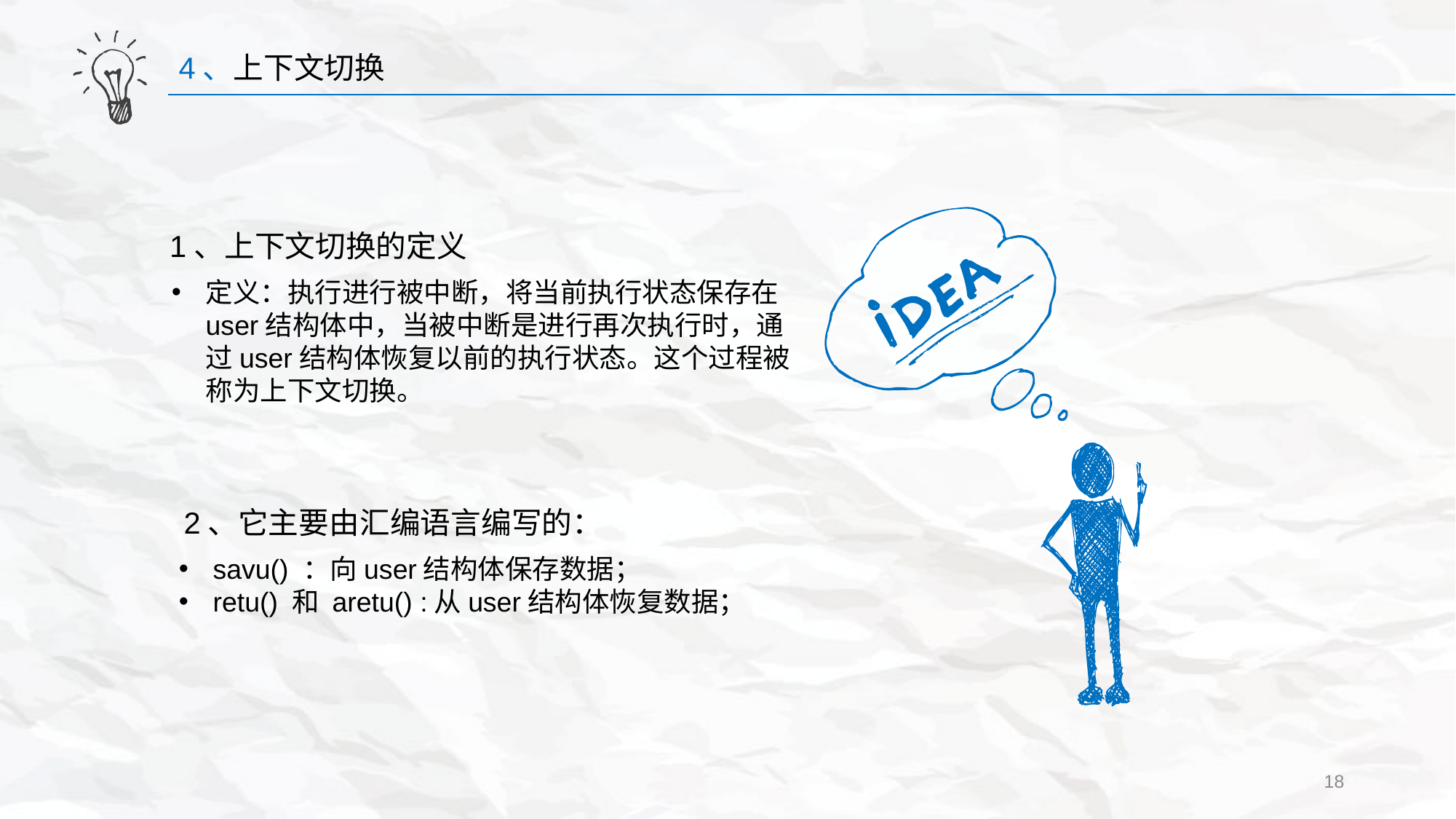

4、上下文切换

1、上下文切换的定义
定义：执行进行被中断，将当前执行状态保存在user结构体中，当被中断是进行再次执行时，通过user结构体恢复以前的执行状态。这个过程被称为上下文切换。

2、它主要由汇编语言编写的：
savu() ：向user结构体保存数据；
retu() 和 aretu() :从user结构体恢复数据；

18